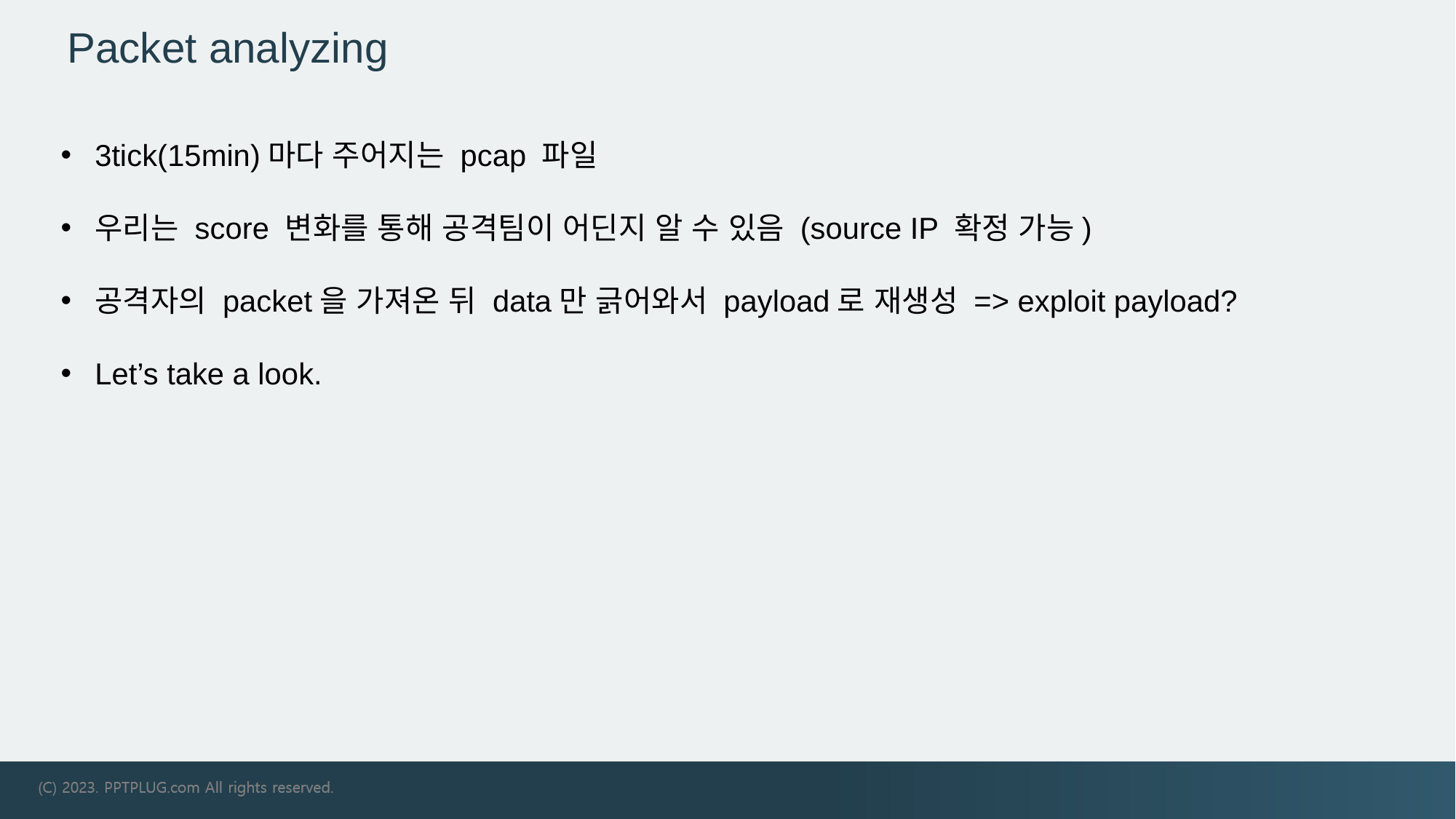

# Packet analyzing
3tick(15min)마다 주어지는 pcap 파일

우리는 score 변화를 통해 공격팀이 어딘지 알 수 있음 (source IP 확정 가능)

공격자의 packet을 가져온 뒤 data만 긁어와서 payload로 재생성 => exploit payload?

Let’s take a look.